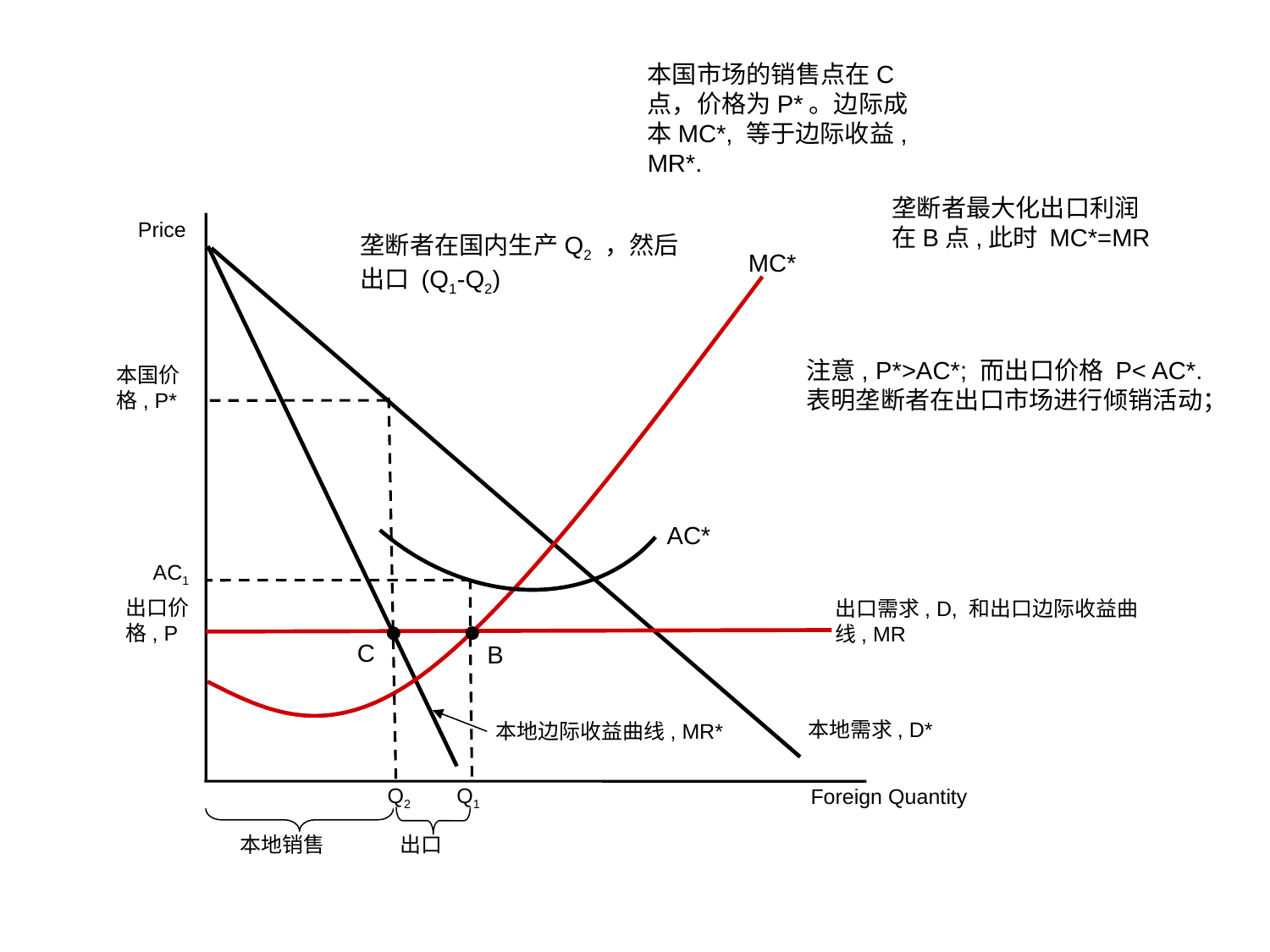

本国市场的销售点在C 点，价格为P*。边际成本MC*, 等于边际收益, MR*.
垄断者最大化出口利润在B点,此时 MC*=MR

Price
垄断者在国内生产Q2 ，然后出口 (Q1-Q2)

MC*

注意, P*>AC*; 而出口价格 P< AC*.  表明垄断者在出口市场进行倾销活动；
本国价格, P*

C
Q2

AC*
AC1

出口价格, P
出口需求, D, 和出口边际收益曲线, MR

B
Q1

本地需求, D*
本地边际收益曲线, MR*

Foreign Quantity

出口

本地销售